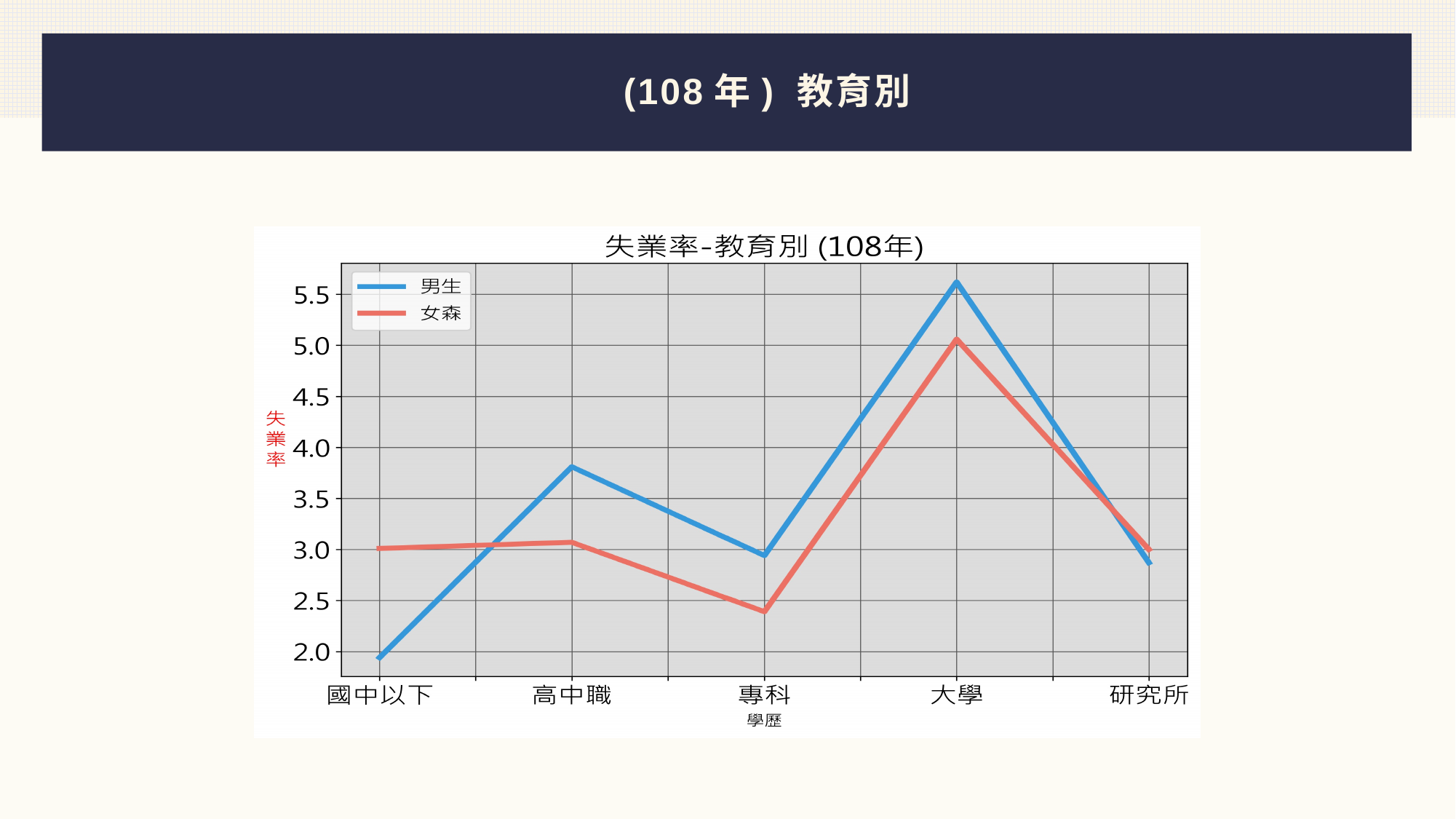

# (108年) 教育別

### Chart

| Category |
|---|